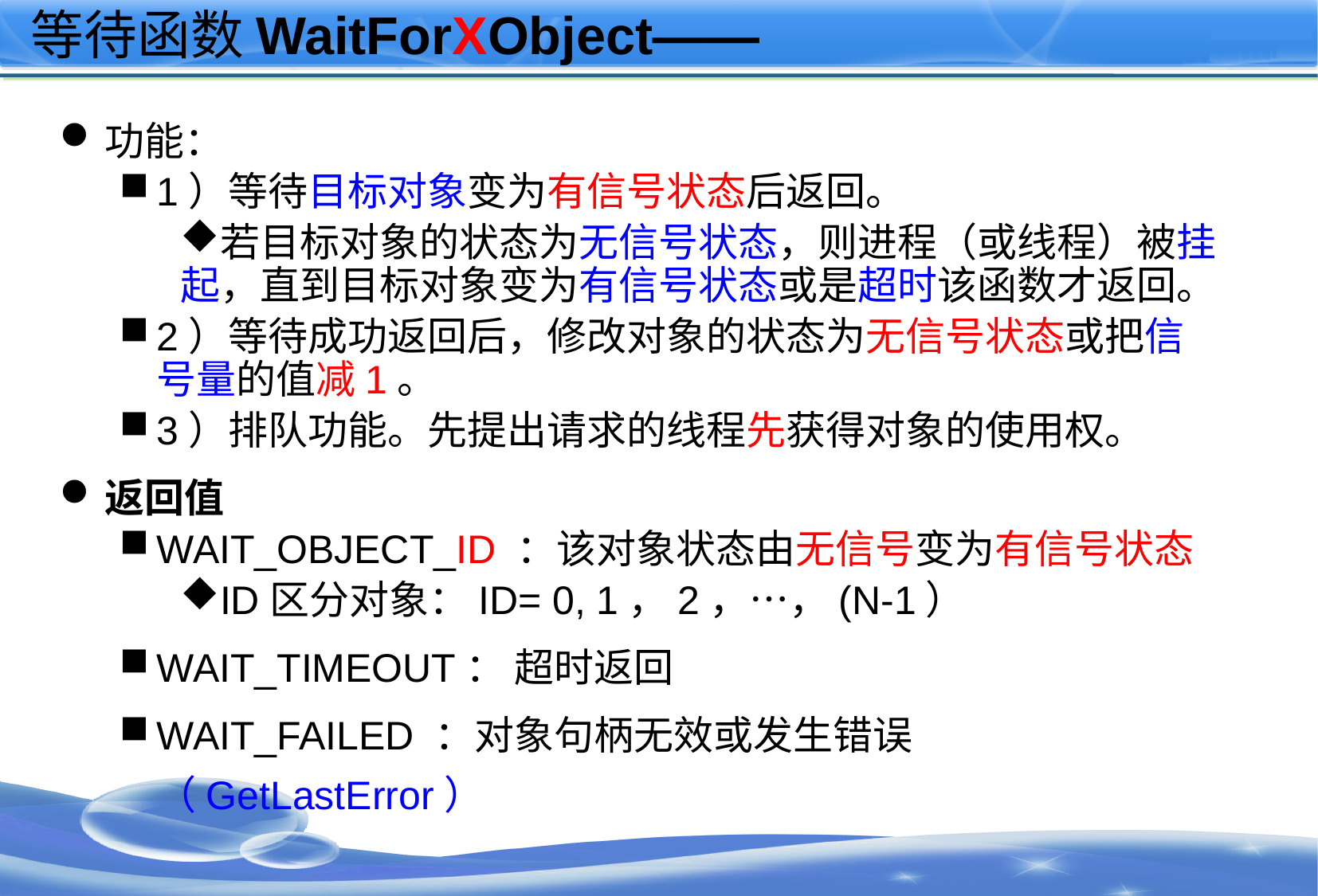

# 等待函数WaitForXObject——
功能：
1）等待目标对象变为有信号状态后返回。
若目标对象的状态为无信号状态，则进程（或线程）被挂起，直到目标对象变为有信号状态或是超时该函数才返回。
2）等待成功返回后，修改对象的状态为无信号状态或把信号量的值减1。
3）排队功能。先提出请求的线程先获得对象的使用权。
返回值
WAIT_OBJECT_ID ：该对象状态由无信号变为有信号状态
ID区分对象：ID= 0, 1，2，…，(N-1）
WAIT_TIMEOUT： 超时返回
WAIT_FAILED ：对象句柄无效或发生错误（GetLastError）